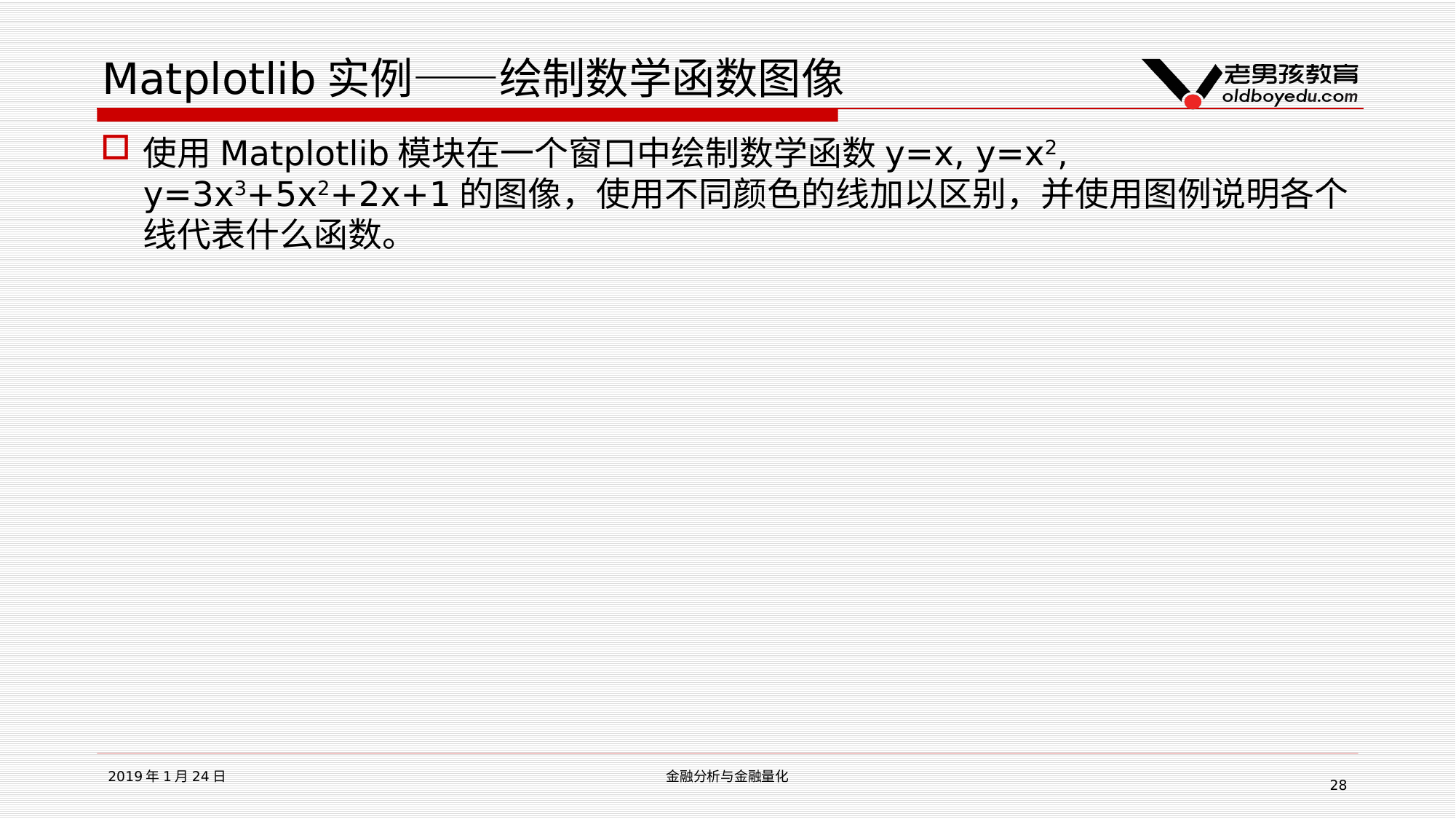

# Matplotlib实例——绘制数学函数图像
使用Matplotlib模块在一个窗口中绘制数学函数y=x, y=x2, y=3x3+5x2+2x+1的图像，使用不同颜色的线加以区别，并使用图例说明各个线代表什么函数。
2019年1月24日
金融分析与金融量化
28